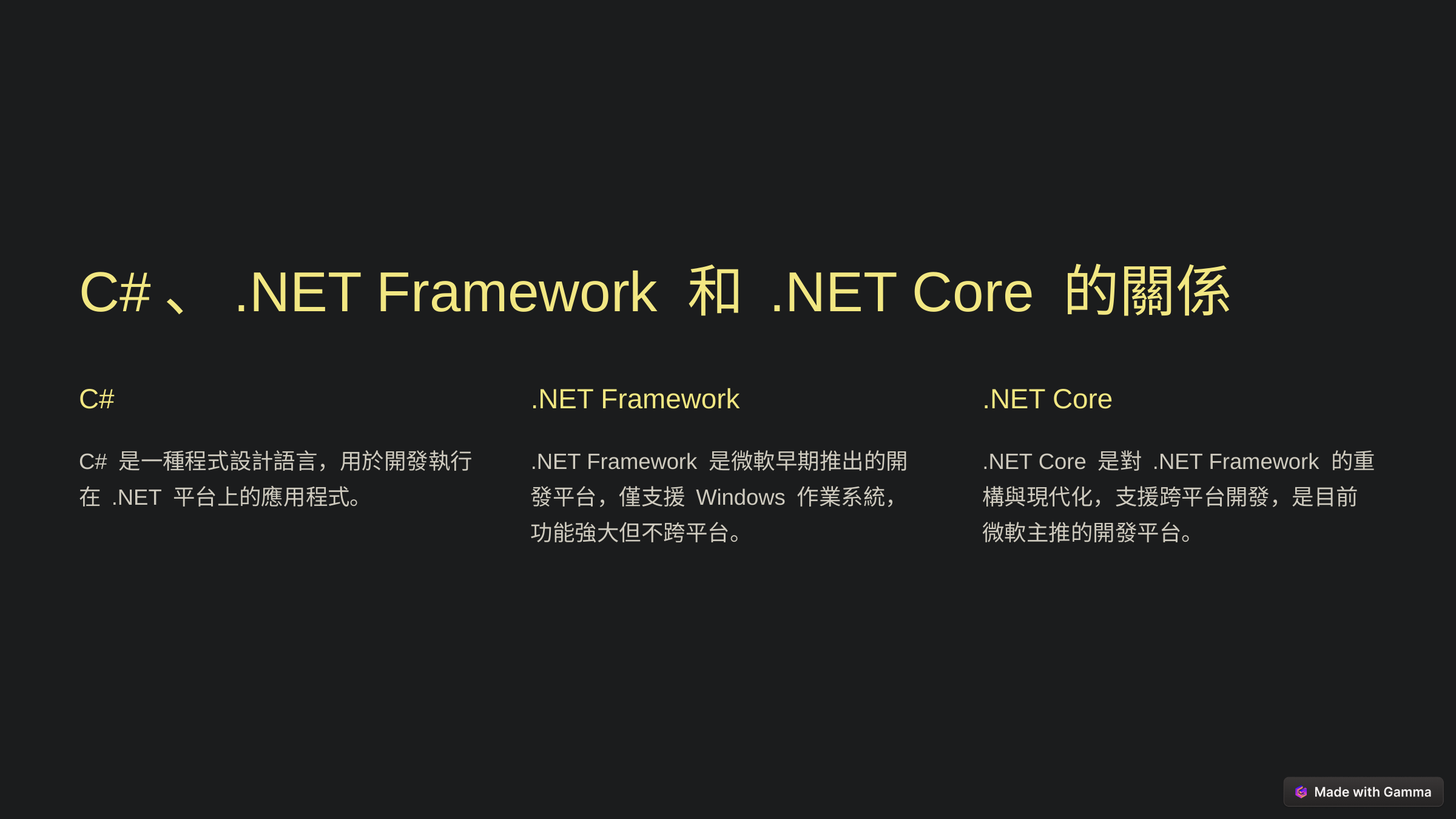

C#、.NET Framework 和 .NET Core 的關係
C#
.NET Framework
.NET Core
C# 是一種程式設計語言，用於開發執行在 .NET 平台上的應用程式。
.NET Framework 是微軟早期推出的開發平台，僅支援 Windows 作業系統，功能強大但不跨平台。
.NET Core 是對 .NET Framework 的重構與現代化，支援跨平台開發，是目前微軟主推的開發平台。